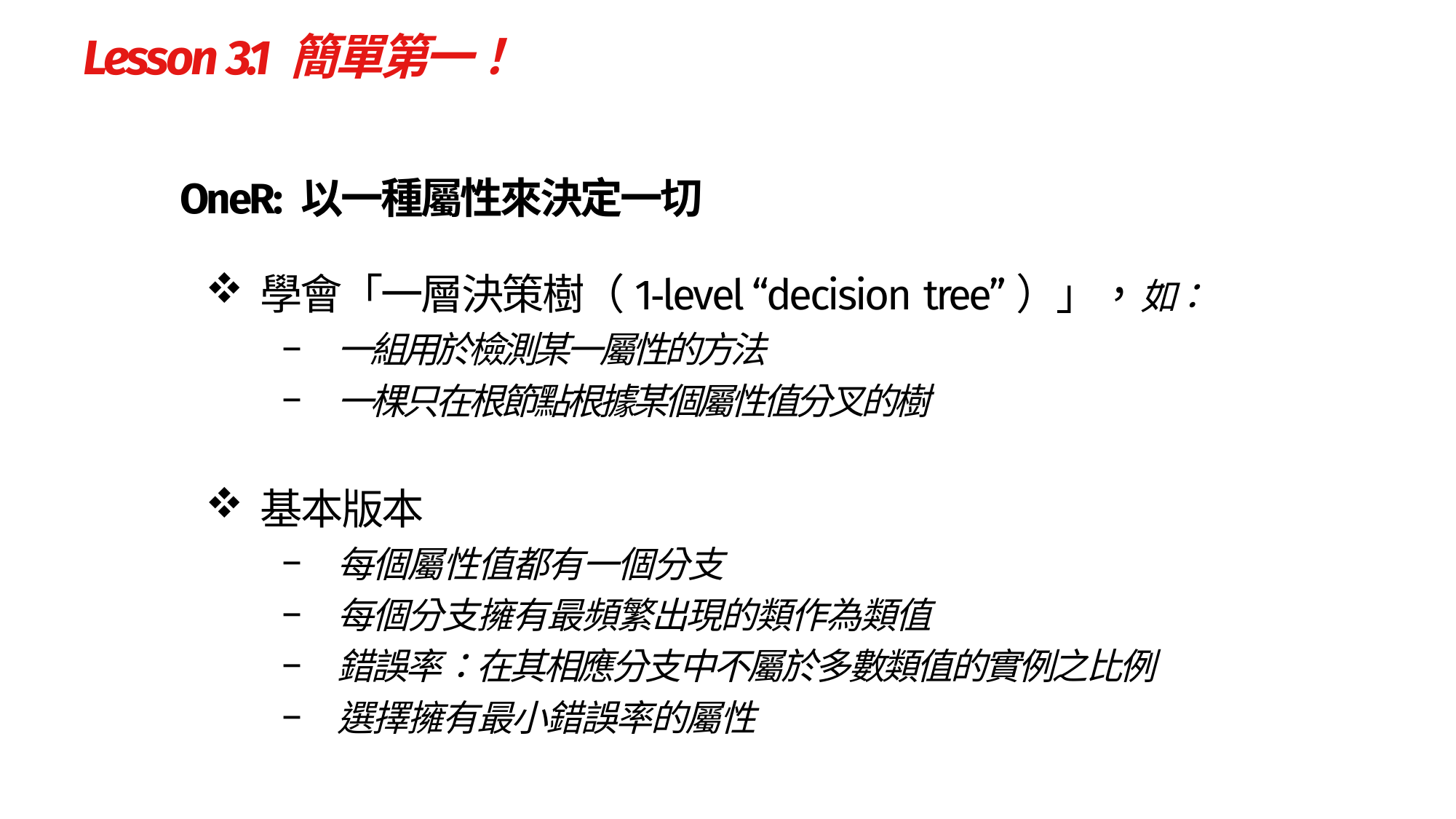

# Lesson 3.1 簡單第一！
OneR: 以一種屬性來決定一切

學會「一層決策樹（1‐level “decision tree”）」，如：
一組用於檢測某一屬性的方法
一棵只在根節點根據某個屬性值分叉的樹

基本版本
每個屬性值都有一個分支
每個分支擁有最頻繁出現的類作為類值
錯誤率：在其相應分支中不屬於多數類值的實例之比例
選擇擁有最小錯誤率的屬性